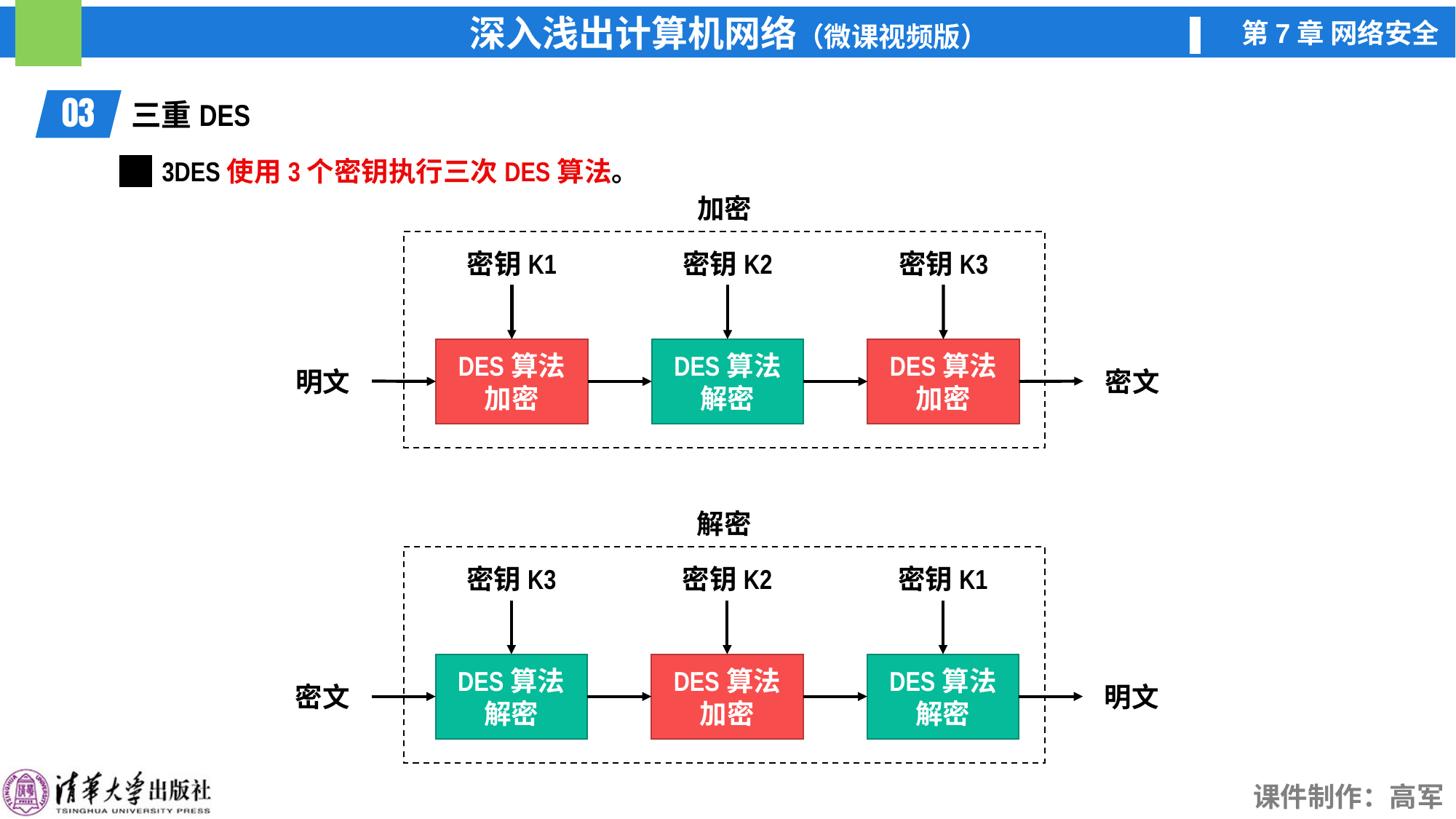

03
三重DES
3DES使用3个密钥执行三次DES算法。

加密

密钥K1
密钥K2
密钥K3
DES算法
加密
DES算法
解密
DES算法
加密
明文
密文
解密

密钥K3
密钥K2
密钥K1
DES算法
解密
DES算法
加密
DES算法
解密
密文
明文